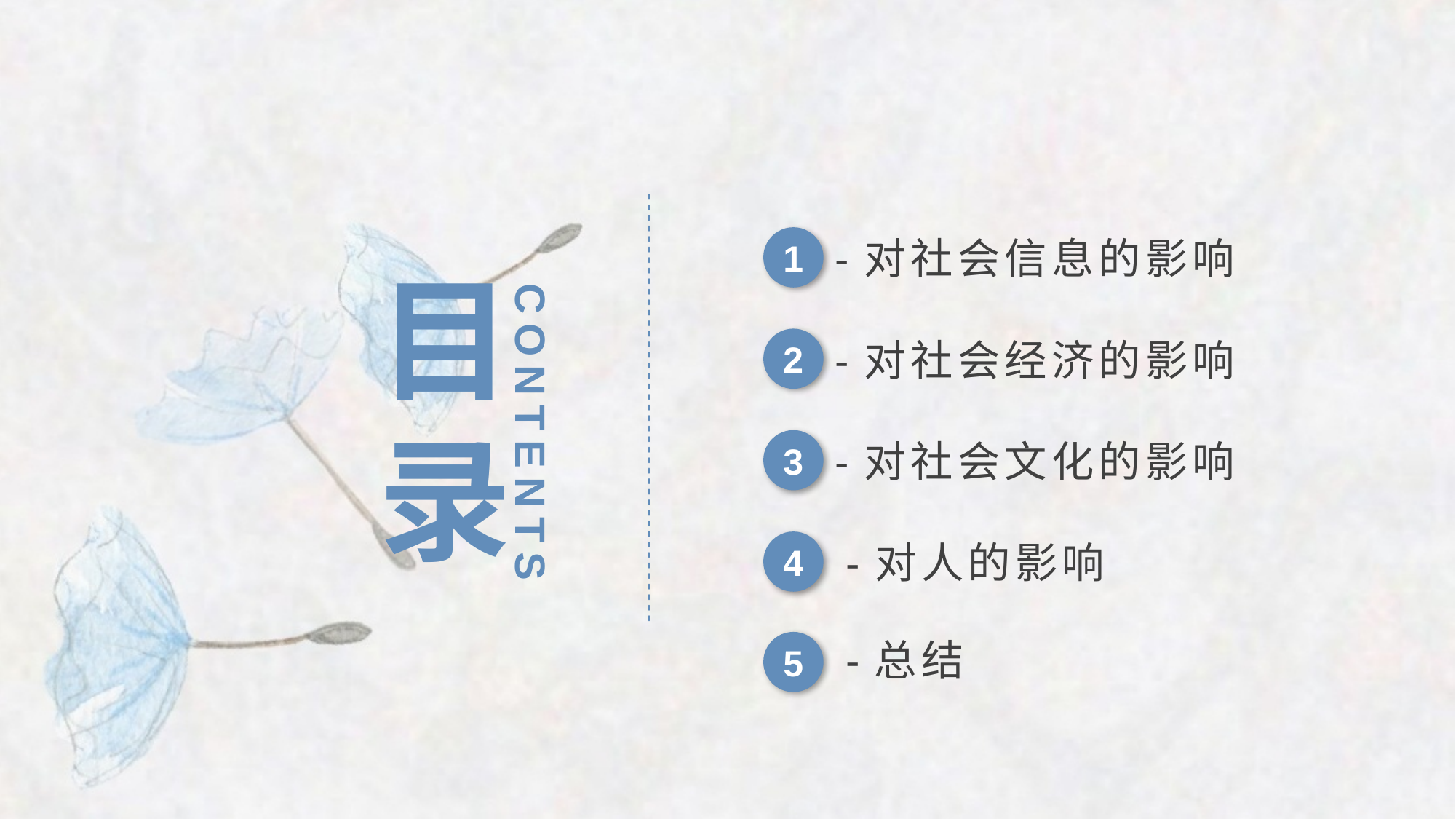

-对社会信息的影响
1
目
录
CONTENTS
-对社会经济的影响
2
-对社会文化的影响
3
-对人的影响
4
-总结
5